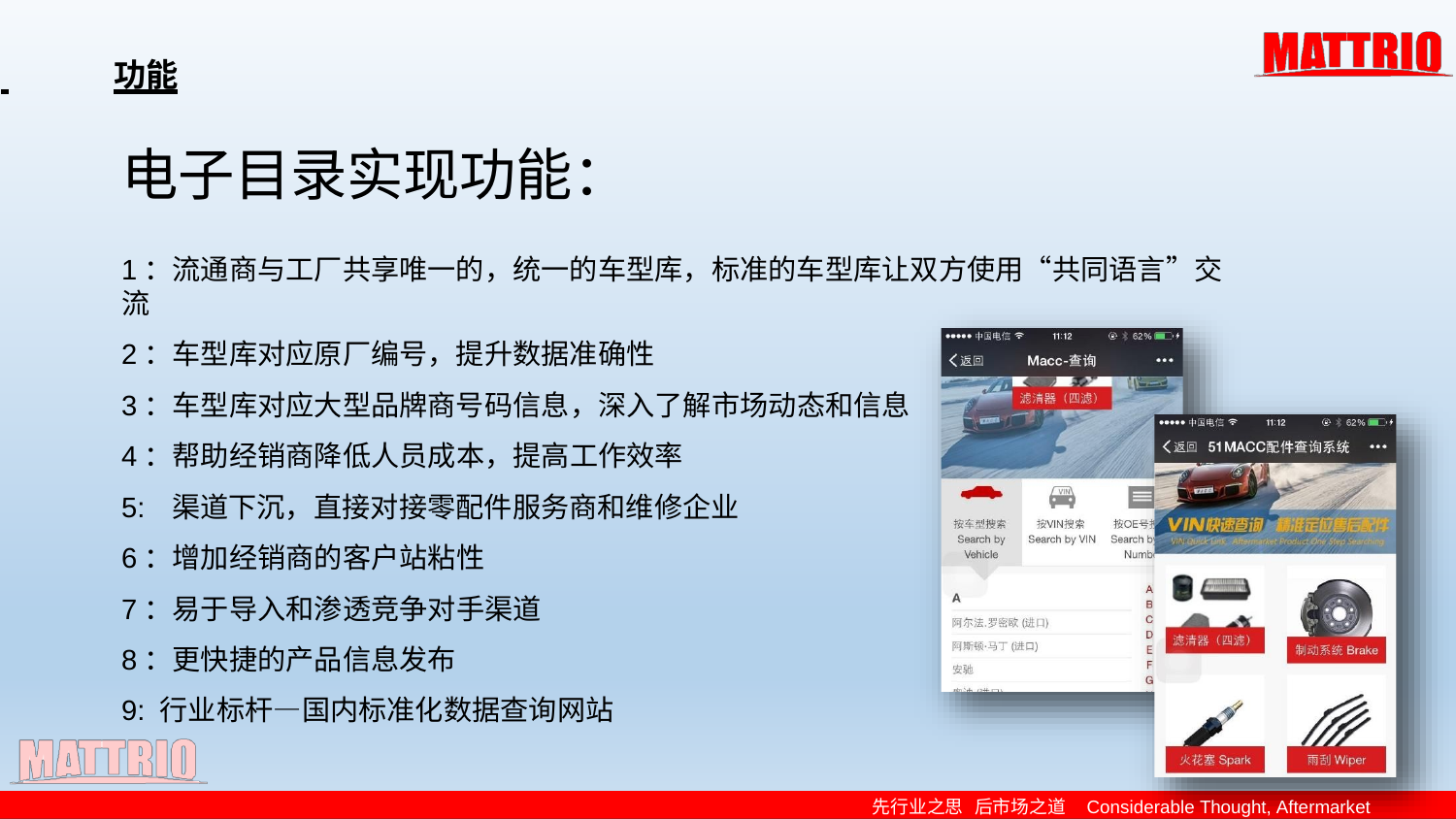

功能
# 电子目录实现功能：
1：流通商与工厂共享唯一的，统一的车型库，标准的车型库让双方使用“共同语言”交流
2：车型库对应原厂编号，提升数据准确性
3：车型库对应大型品牌商号码信息，深入了解市场动态和信息
4：帮助经销商降低人员成本，提高工作效率
5:	渠道下沉，直接对接零配件服务商和维修企业
6：增加经销商的客户站粘性
7：易于导入和渗透竞争对手渠道
8：更快捷的产品信息发布
9: 行业标杆—国内标准化数据查询网站

先行业之思  后市场之道   Considerable Thought, Aftermarket Knowhow.